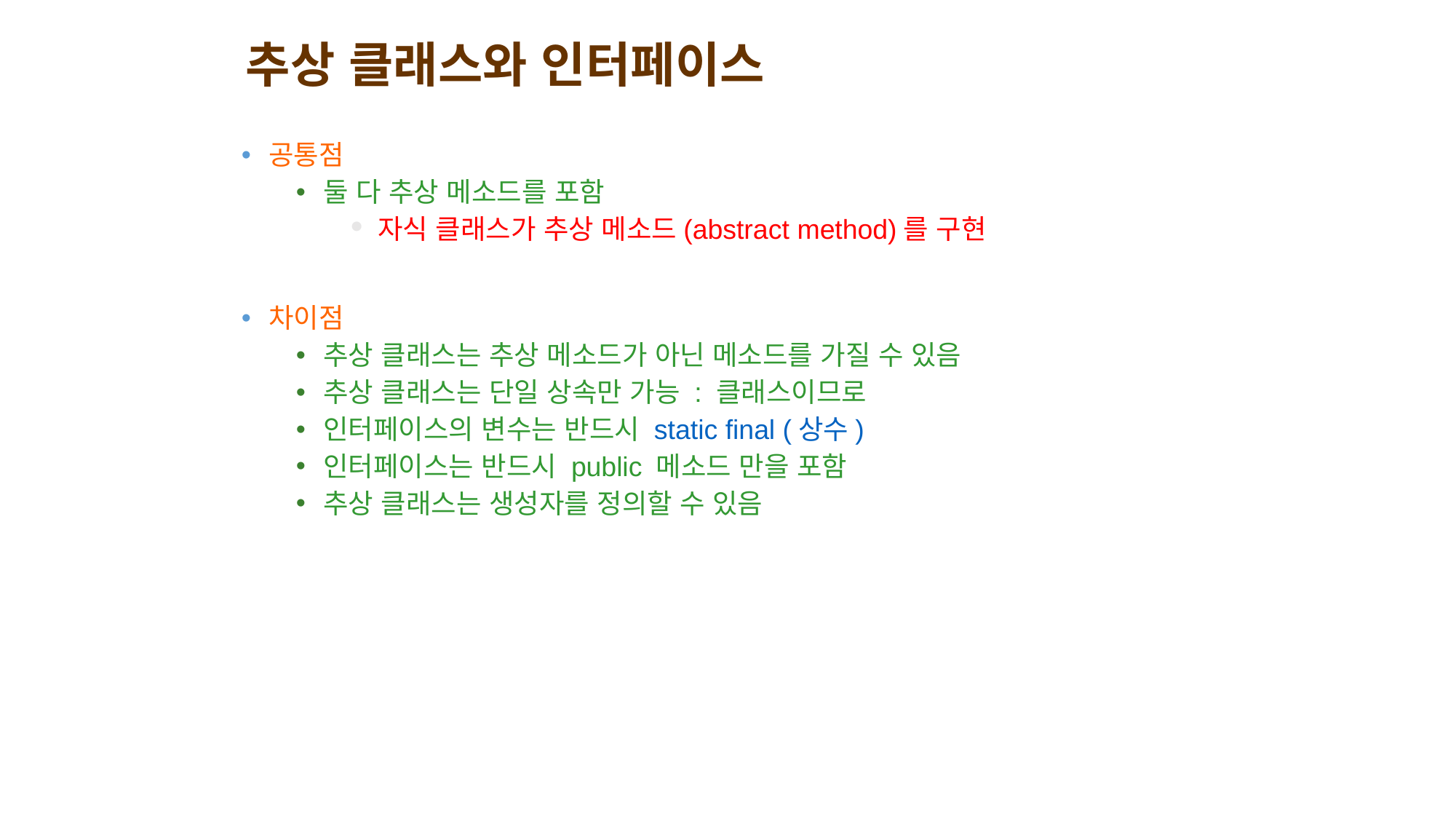

# 추상 클래스와 인터페이스
공통점
둘 다 추상 메소드를 포함
자식 클래스가 추상 메소드(abstract method)를 구현

차이점
추상 클래스는 추상 메소드가 아닌 메소드를 가질 수 있음
추상 클래스는 단일 상속만 가능 : 클래스이므로
인터페이스의 변수는 반드시 static final (상수)
인터페이스는 반드시 public 메소드 만을 포함
추상 클래스는 생성자를 정의할 수 있음